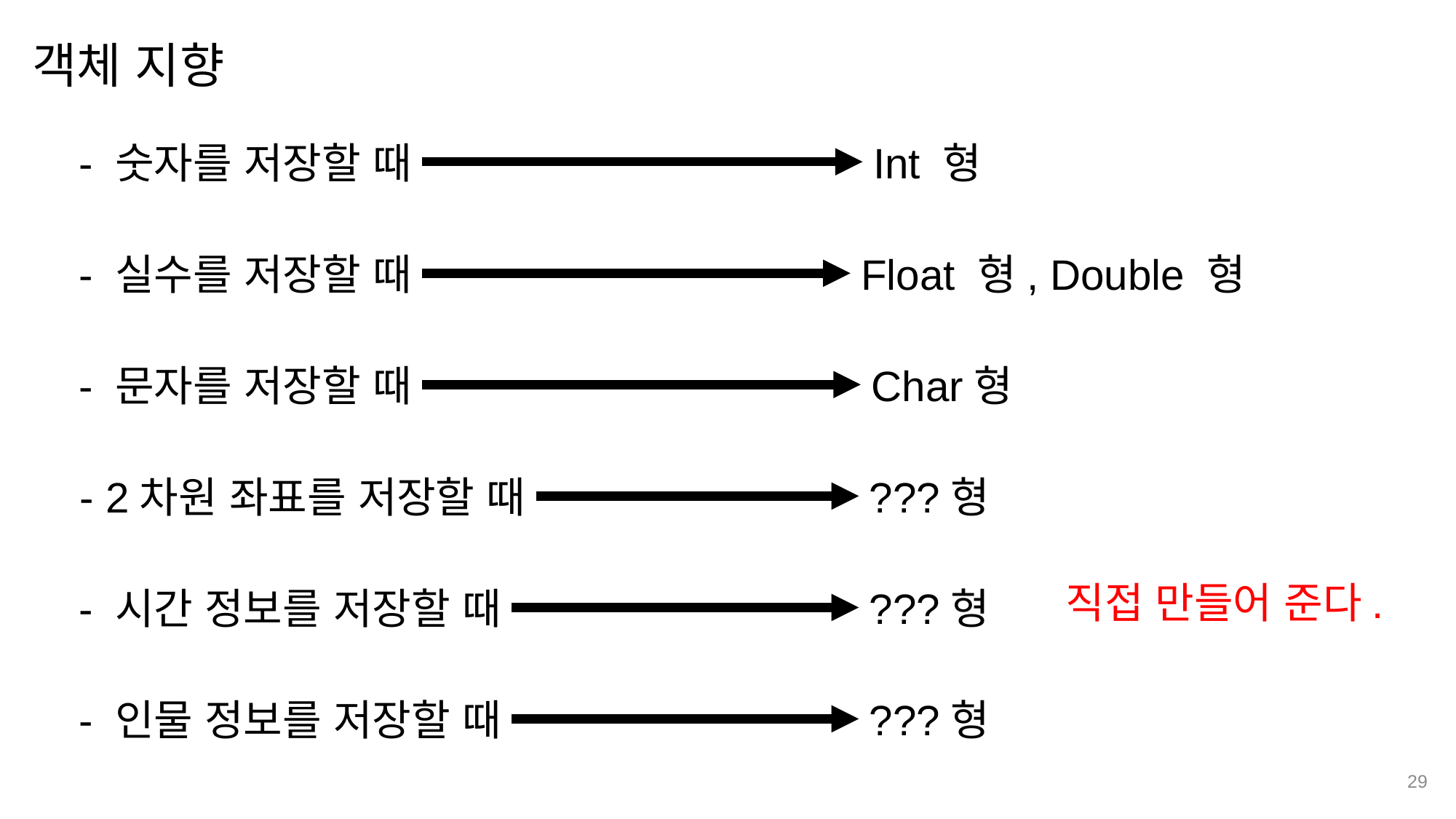

객체 지향
나눔스퀘어OTF ExtraBold
나눔스퀘어OTF Bold
- 숫자를 저장할 때
Int 형
나눔스퀘어OTF
- 실수를 저장할 때
Float 형, Double 형
나눔스퀘어 Light
나눔스퀘어 Light
- 문자를 저장할 때
Char형
나눔스퀘어OTF
- 2차원 좌표를 저장할 때
???형
직접 만들어 준다.
- 시간 정보를 저장할 때
???형

- 인물 정보를 저장할 때
???형
29